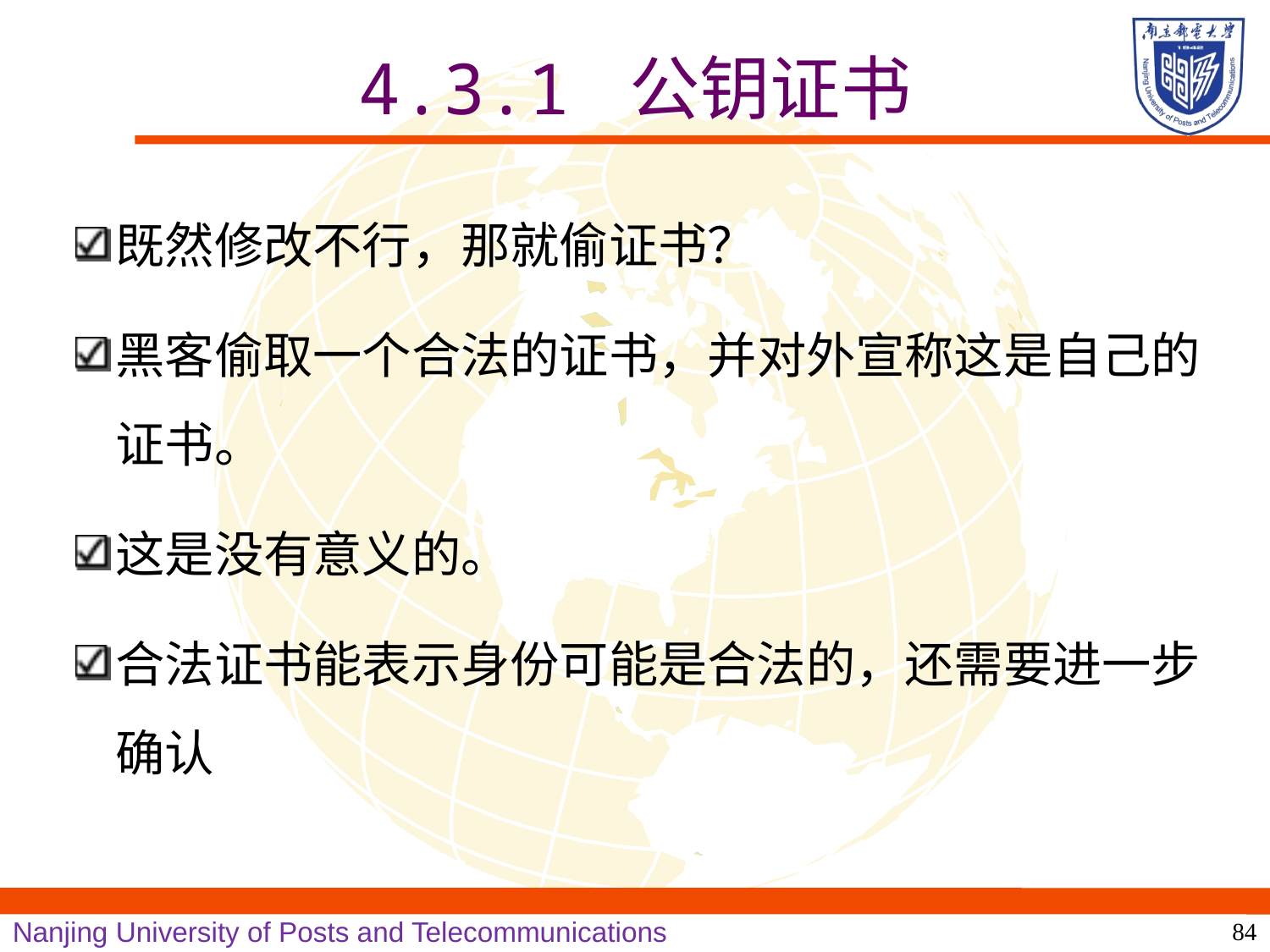

# 4.3.1 公钥证书
既然修改不行，那就偷证书？
黑客偷取一个合法的证书，并对外宣称这是自己的证书。
这是没有意义的。
合法证书能表示身份可能是合法的，还需要进一步确认

84